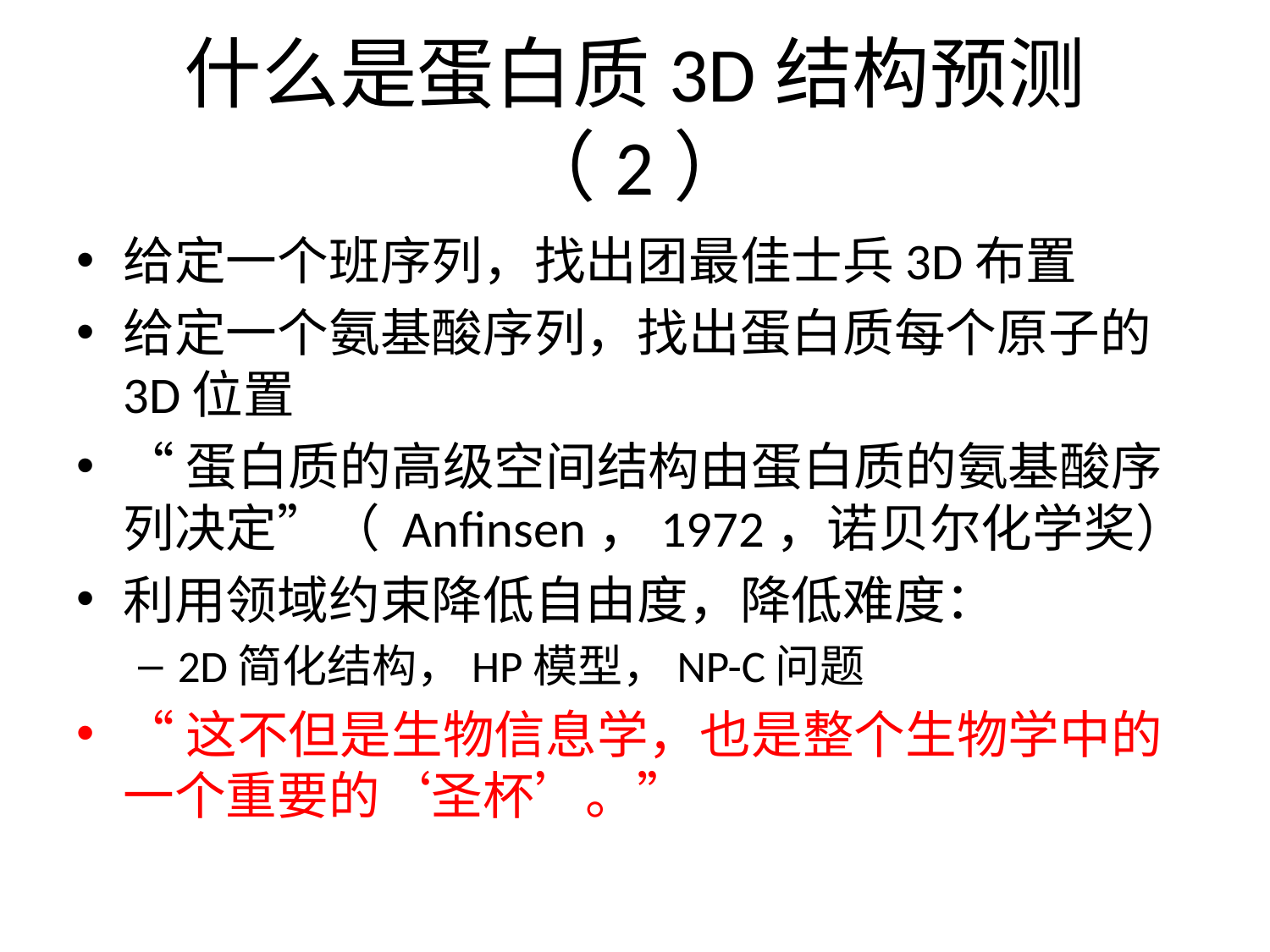

# 什么是蛋白质3D结构预测（2）
给定一个班序列，找出团最佳士兵3D布置
给定一个氨基酸序列，找出蛋白质每个原子的3D位置
“蛋白质的高级空间结构由蛋白质的氨基酸序列决定”（ Anfinsen，1972，诺贝尔化学奖）
利用领域约束降低自由度，降低难度：
2D简化结构，HP模型，NP-C问题
“这不但是生物信息学，也是整个生物学中的一个重要的‘圣杯’。”